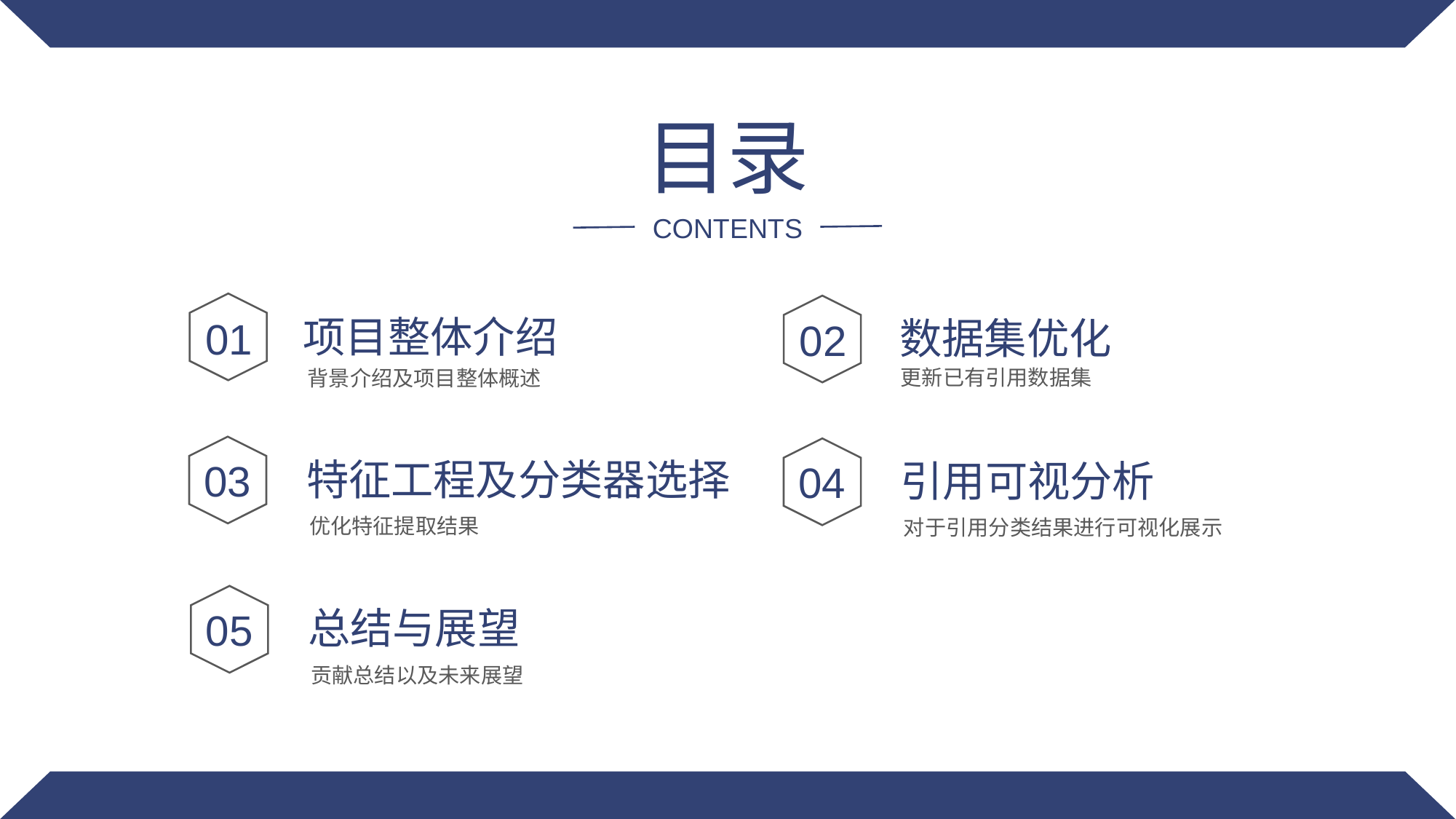

目录
CONTENTS

项目整体介绍
背景介绍及项目整体概述
数据集优化
更新已有引用数据集
01
02

特征工程及分类器选择
优化特征提取结果
03
引用可视分析
对于引用分类结果进行可视化展示
04

总结与展望

05
贡献总结以及未来展望